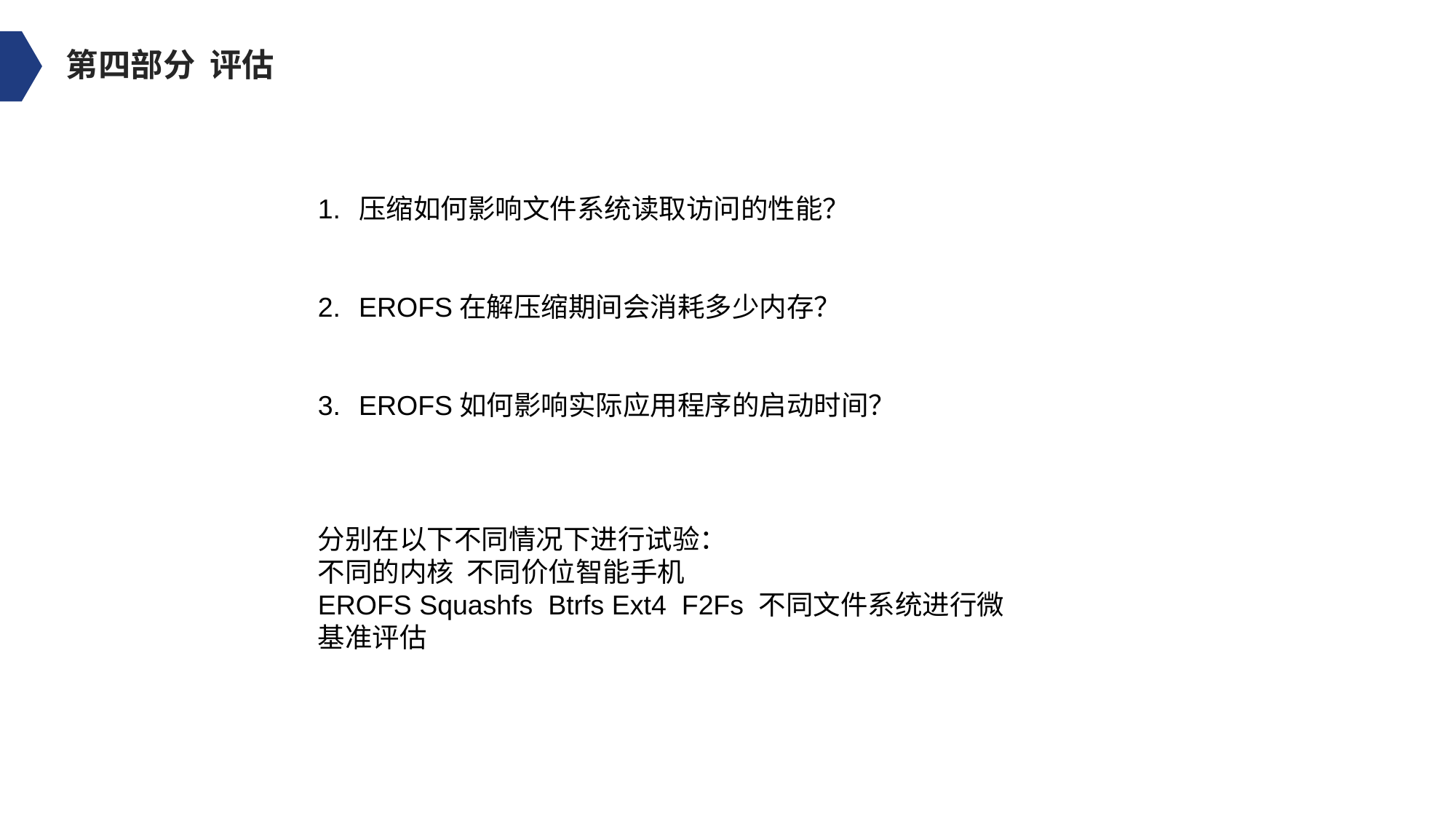

第四部分  评估
压缩如何影响文件系统读取访问的性能？

EROFS在解压缩期间会消耗多少内存？

EROFS如何影响实际应用程序的启动时间？

分别在以下不同情况下进行试验：
不同的内核  不同价位智能手机
EROFS Squashfs  Btrfs Ext4  F2Fs 不同文件系统进行微基准评估